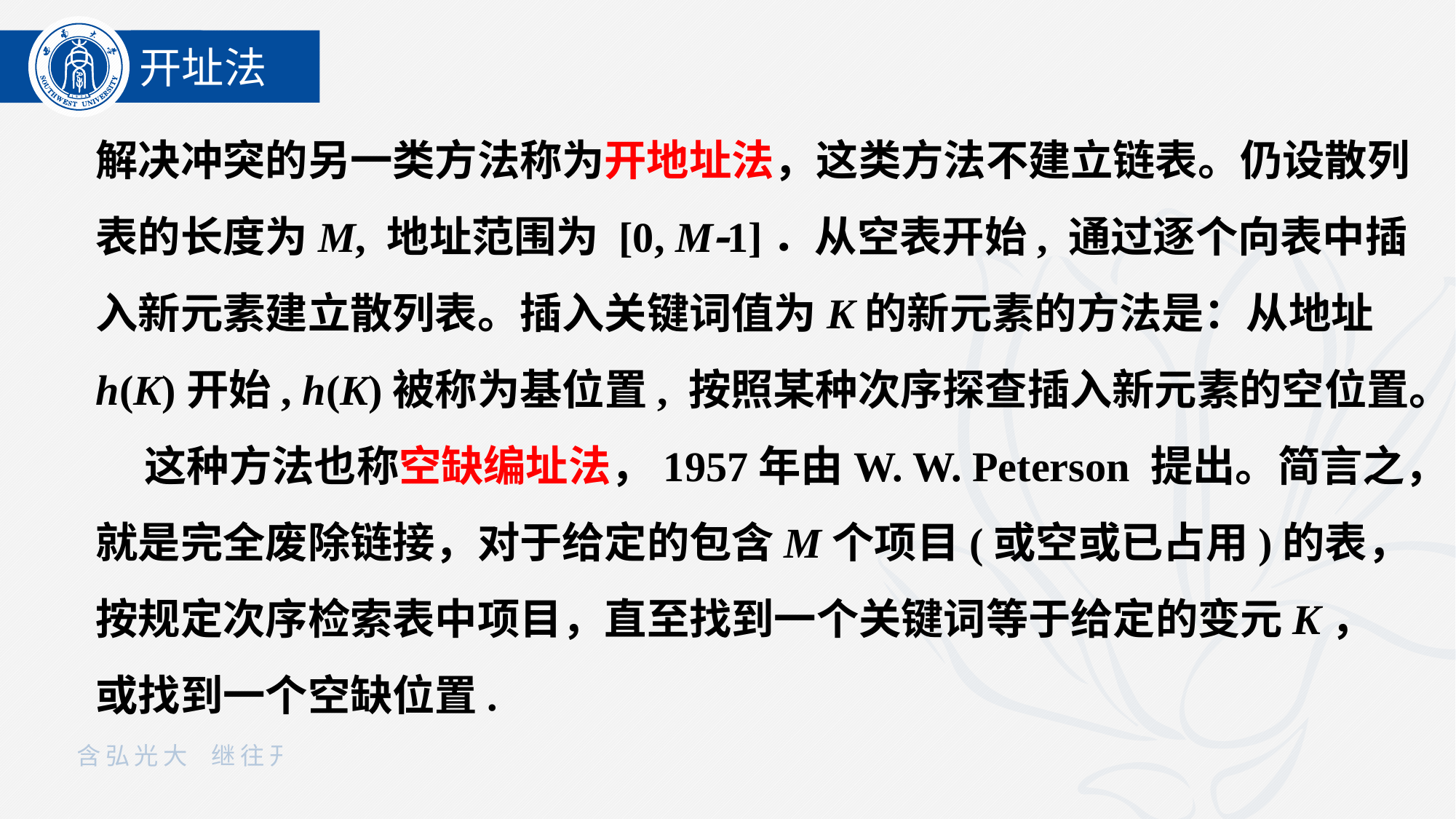

开址法
解决冲突的另一类方法称为开地址法，这类方法不建立链表。仍设散列表的长度为M, 地址范围为 [0, M−1]．从空表开始, 通过逐个向表中插入新元素建立散列表。插入关键词值为K的新元素的方法是：从地址h(K)开始, h(K)被称为基位置, 按照某种次序探查插入新元素的空位置。
    这种方法也称空缺编址法，1957年由W. W. Peterson 提出。简言之，就是完全废除链接，对于给定的包含M个项目(或空或已占用)的表，按规定次序检索表中项目，直至找到一个关键词等于给定的变元K，或找到一个空缺位置.